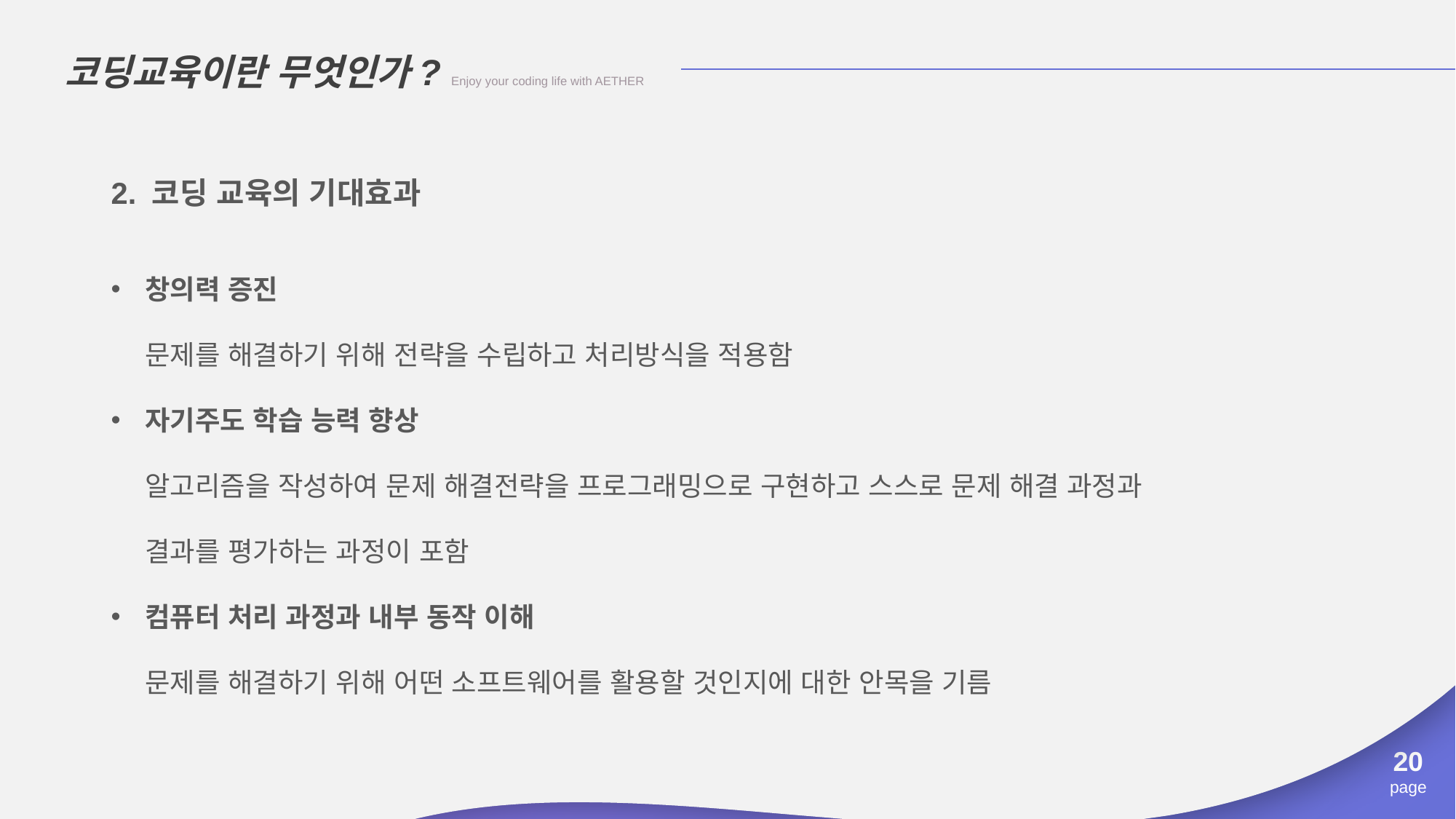

코딩교육이란 무엇인가? Enjoy your coding life with AETHER
2. 코딩 교육의 기대효과
창의력 증진
문제를 해결하기 위해 전략을 수립하고 처리방식을 적용함
자기주도 학습 능력 향상
알고리즘을 작성하여 문제 해결전략을 프로그래밍으로 구현하고 스스로 문제 해결 과정과 결과를 평가하는 과정이 포함
컴퓨터 처리 과정과 내부 동작 이해
문제를 해결하기 위해 어떤 소프트웨어를 활용할 것인지에 대한 안목을 기름
20
page